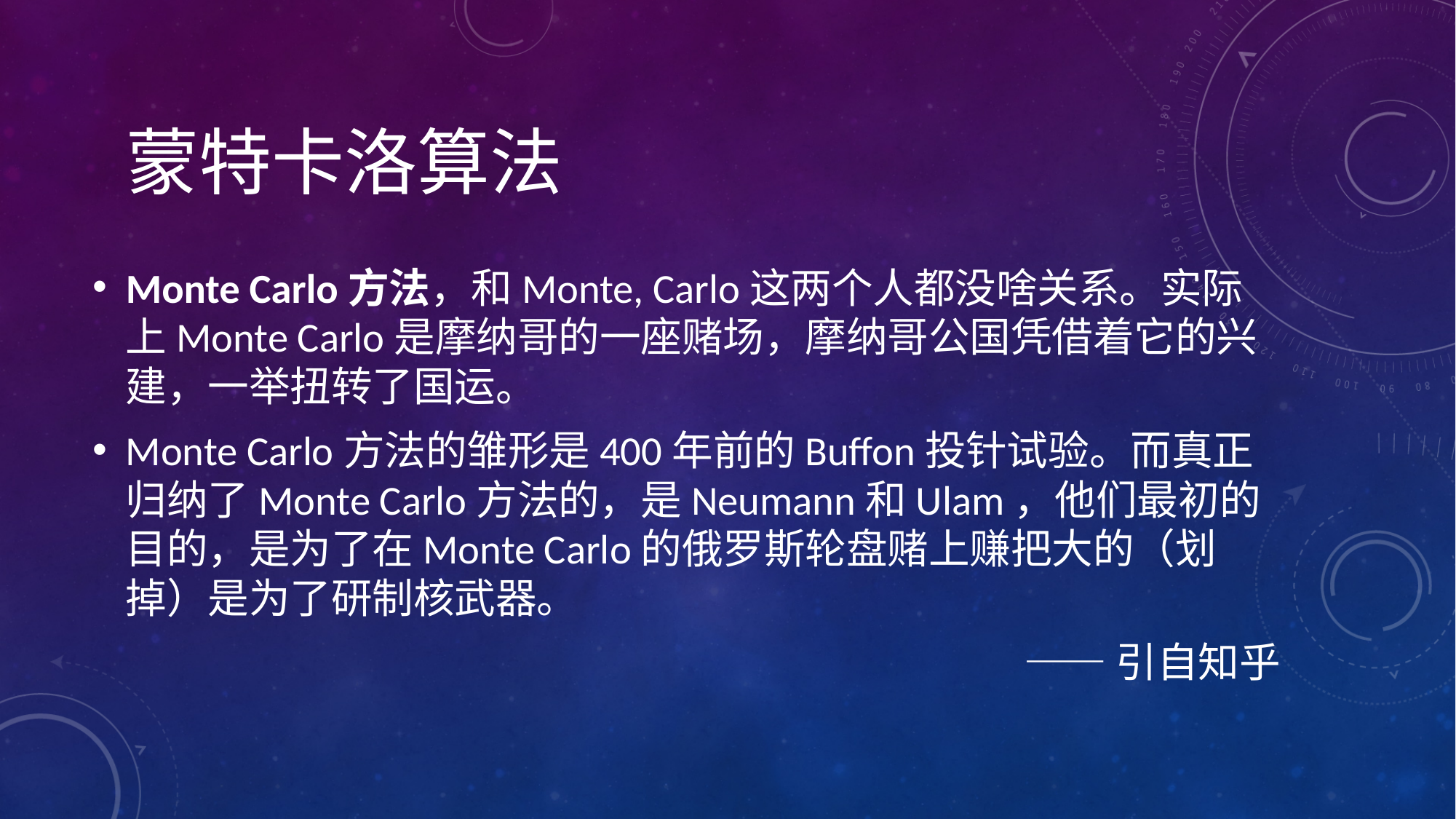

# 蒙特卡洛算法
Monte Carlo方法，和Monte, Carlo这两个人都没啥关系。实际上Monte Carlo是摩纳哥的一座赌场，摩纳哥公国凭借着它的兴建，一举扭转了国运。
Monte Carlo方法的雏形是400年前的Buffon投针试验。而真正归纳了Monte Carlo方法的，是Neumann和Ulam，他们最初的目的，是为了在Monte Carlo的俄罗斯轮盘赌上赚把大的（划掉）是为了研制核武器。
——引自知乎